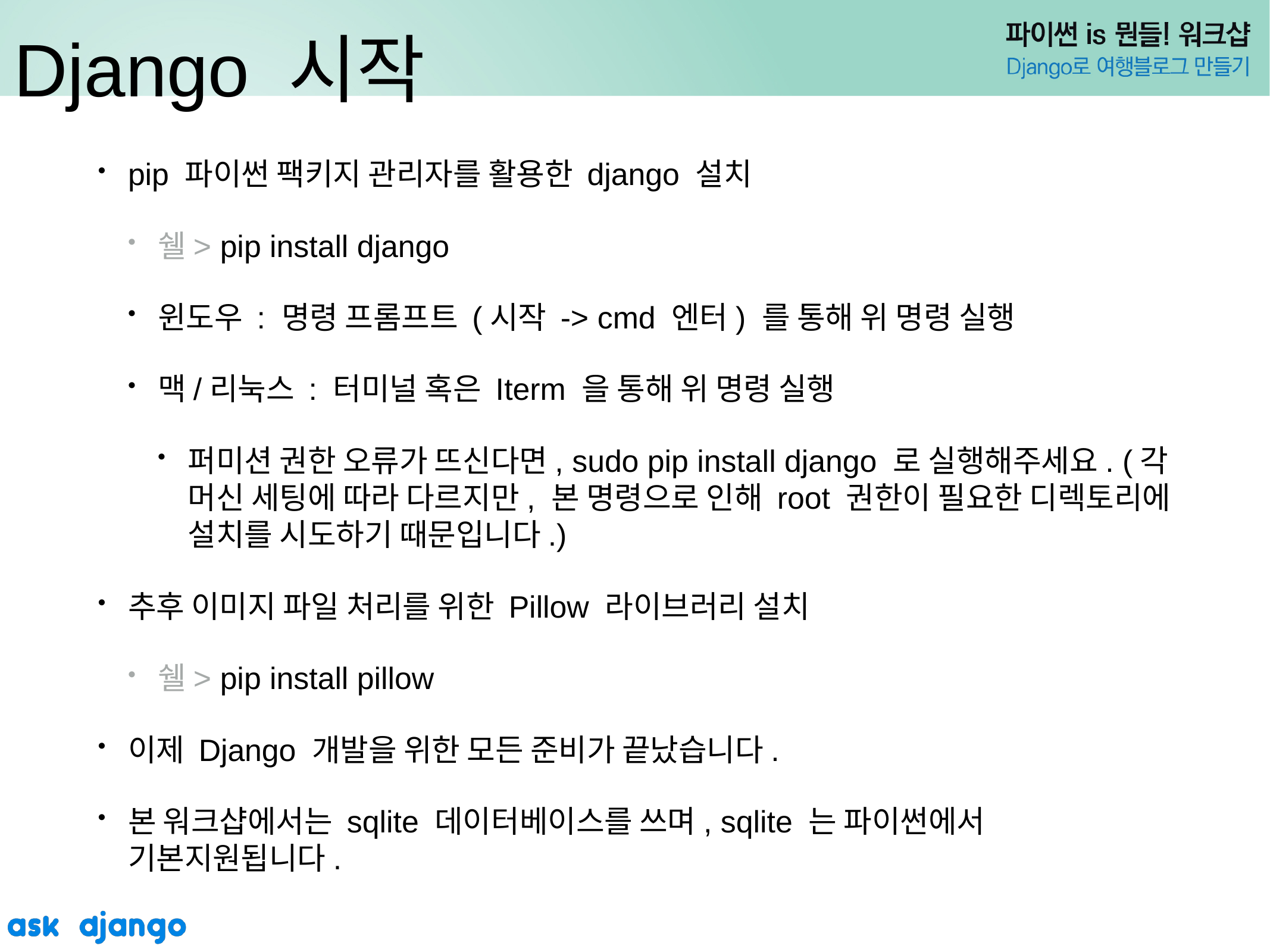

# Django 시작
pip 파이썬 팩키지 관리자를 활용한 django 설치
쉘> pip install django
윈도우 : 명령 프롬프트 (시작 -> cmd 엔터) 를 통해 위 명령 실행
맥/리눅스 : 터미널 혹은 Iterm 을 통해 위 명령 실행
퍼미션 권한 오류가 뜨신다면, sudo pip install django 로 실행해주세요. (각 머신 세팅에 따라 다르지만, 본 명령으로 인해 root 권한이 필요한 디렉토리에 설치를 시도하기 때문입니다.)
추후 이미지 파일 처리를 위한 Pillow 라이브러리 설치
쉘> pip install pillow
이제 Django 개발을 위한 모든 준비가 끝났습니다.
본 워크샵에서는 sqlite 데이터베이스를 쓰며, sqlite 는 파이썬에서 기본지원됩니다.